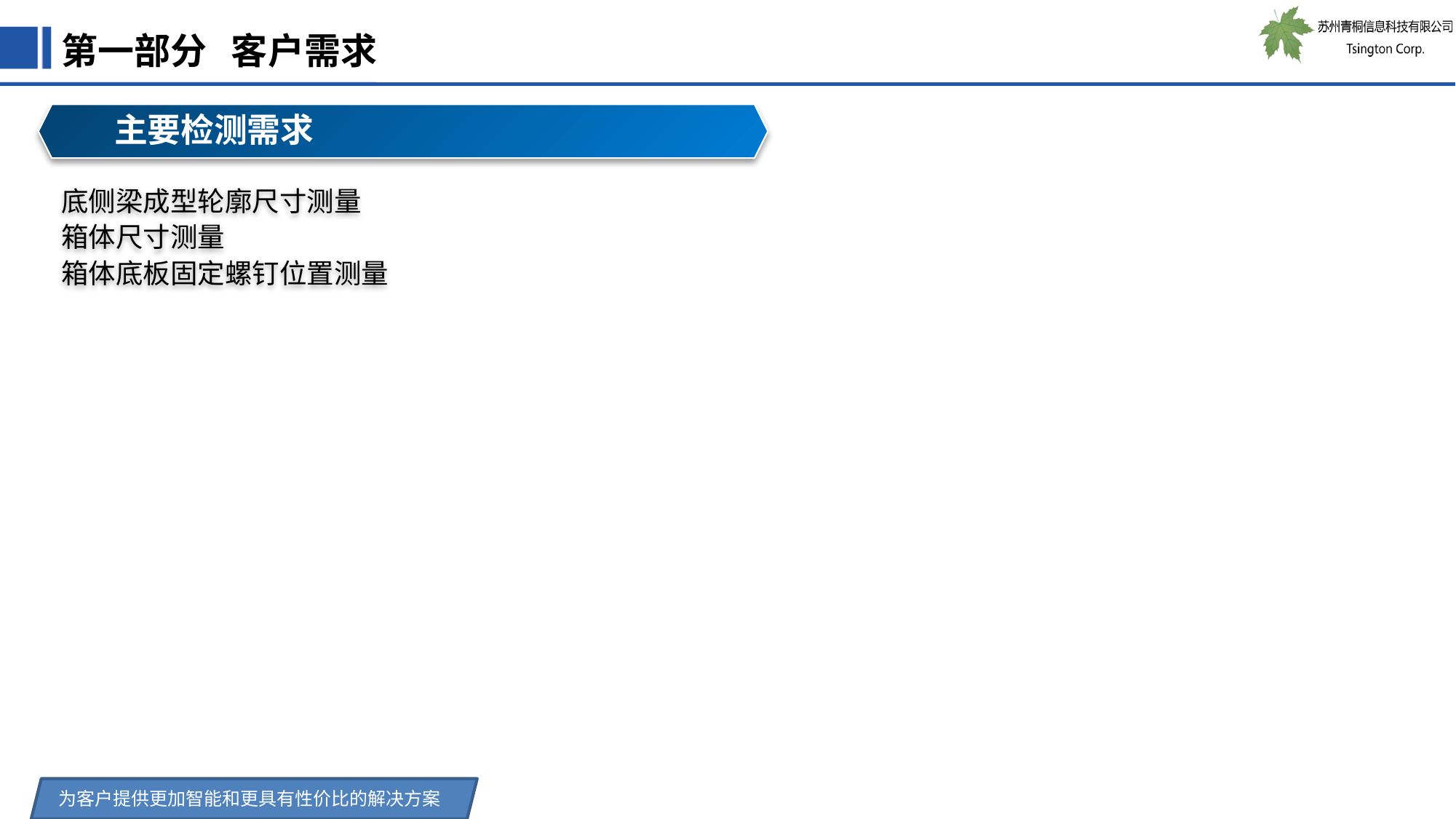

第一部分   客户需求
主要检测需求
底侧梁成型轮廓尺寸测量
箱体尺寸测量
箱体底板固定螺钉位置测量